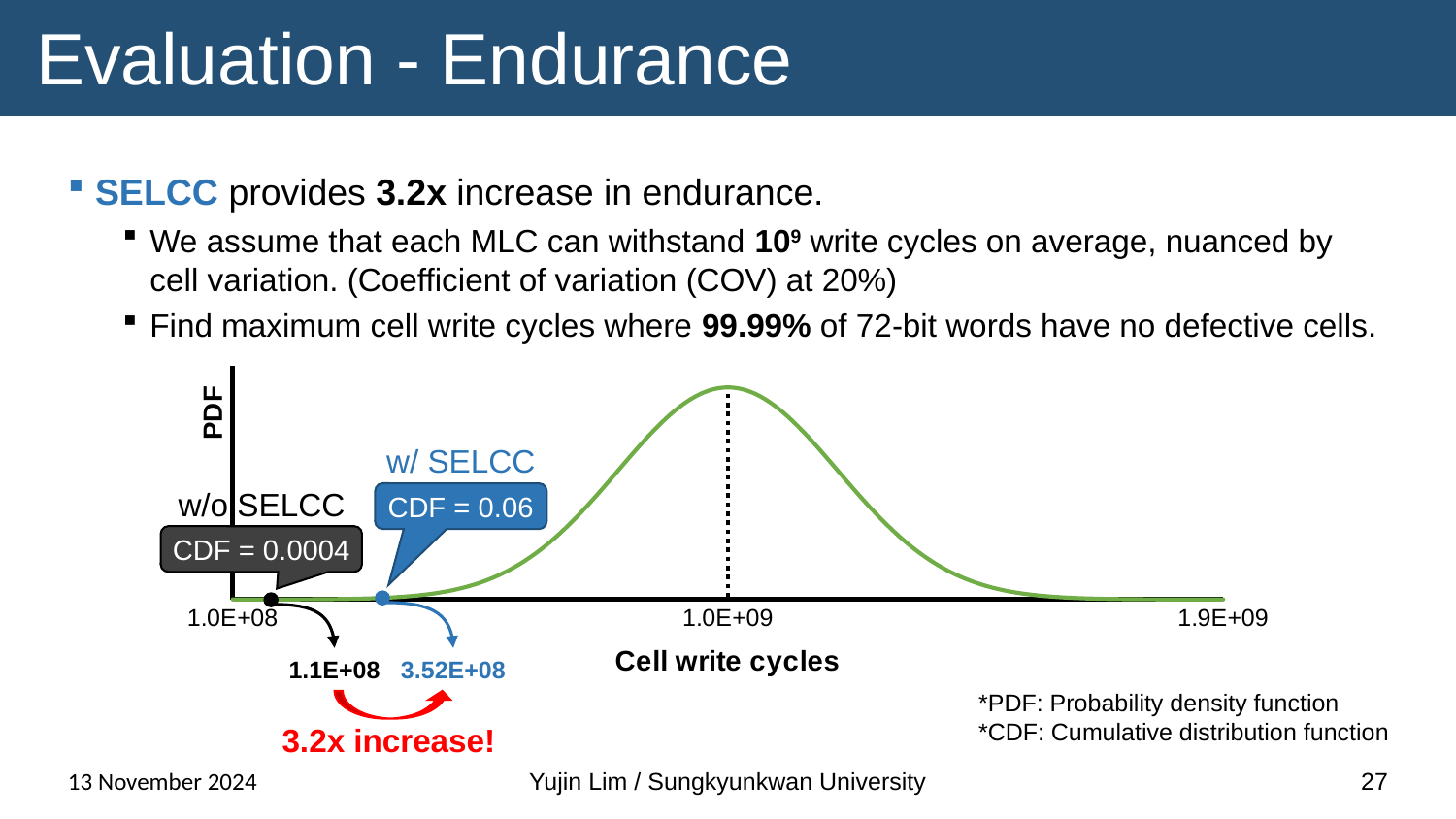

# Evaluation - Endurance
SELCC provides 3.2x increase in endurance.
We assume that each MLC can withstand 109 write cycles on average, nuanced by cell variation. (Coefficient of variation (COV) at 20%)
Find maximum cell write cycles where 99.99% of 72-bit words have no defective cells.

### Chart

| Category | Y 값 |
|---|---|
w/ SELCC
w/o SELCC
CDF = 0.06
CDF = 0.0004

3.52E+08
1.1E+08
*PDF: Probability density function
*CDF: Cumulative distribution function

3.2x increase!
13 November 2024
Yujin Lim / Sungkyunkwan University
27